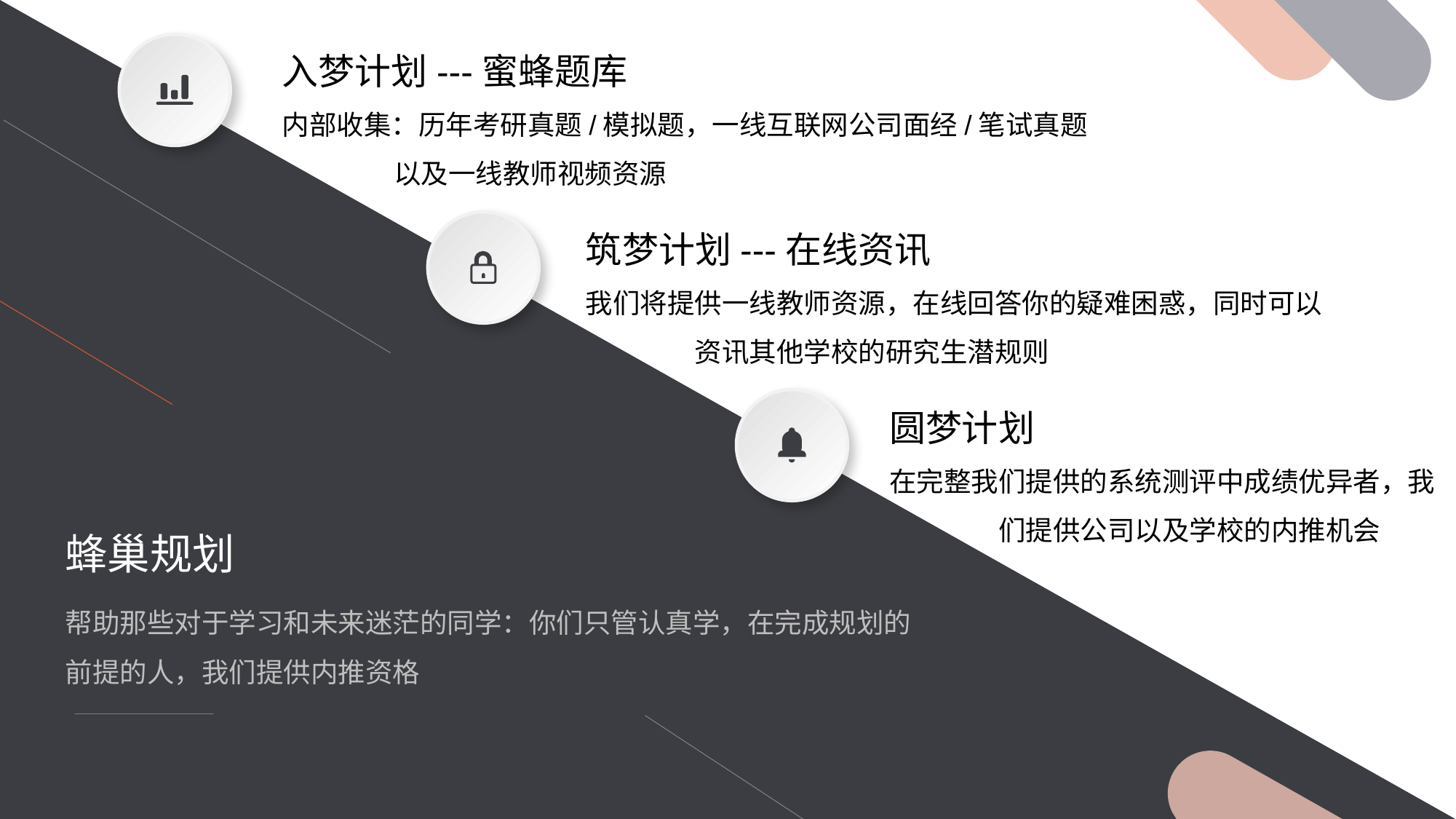

入梦计划---蜜蜂题库
内部收集：历年考研真题/模拟题，一线互联网公司面经/笔试真题
                 以及一线教师视频资源

筑梦计划---在线资讯
我们将提供一线教师资源，在线回答你的疑难困惑，同时可以	资讯其他学校的研究生潜规则

圆梦计划
在完整我们提供的系统测评中成绩优异者，我	们提供公司以及学校的内推机会

蜂巢规划
帮助那些对于学习和未来迷茫的同学：你们只管认真学，在完成规划的前提的人，我们提供内推资格